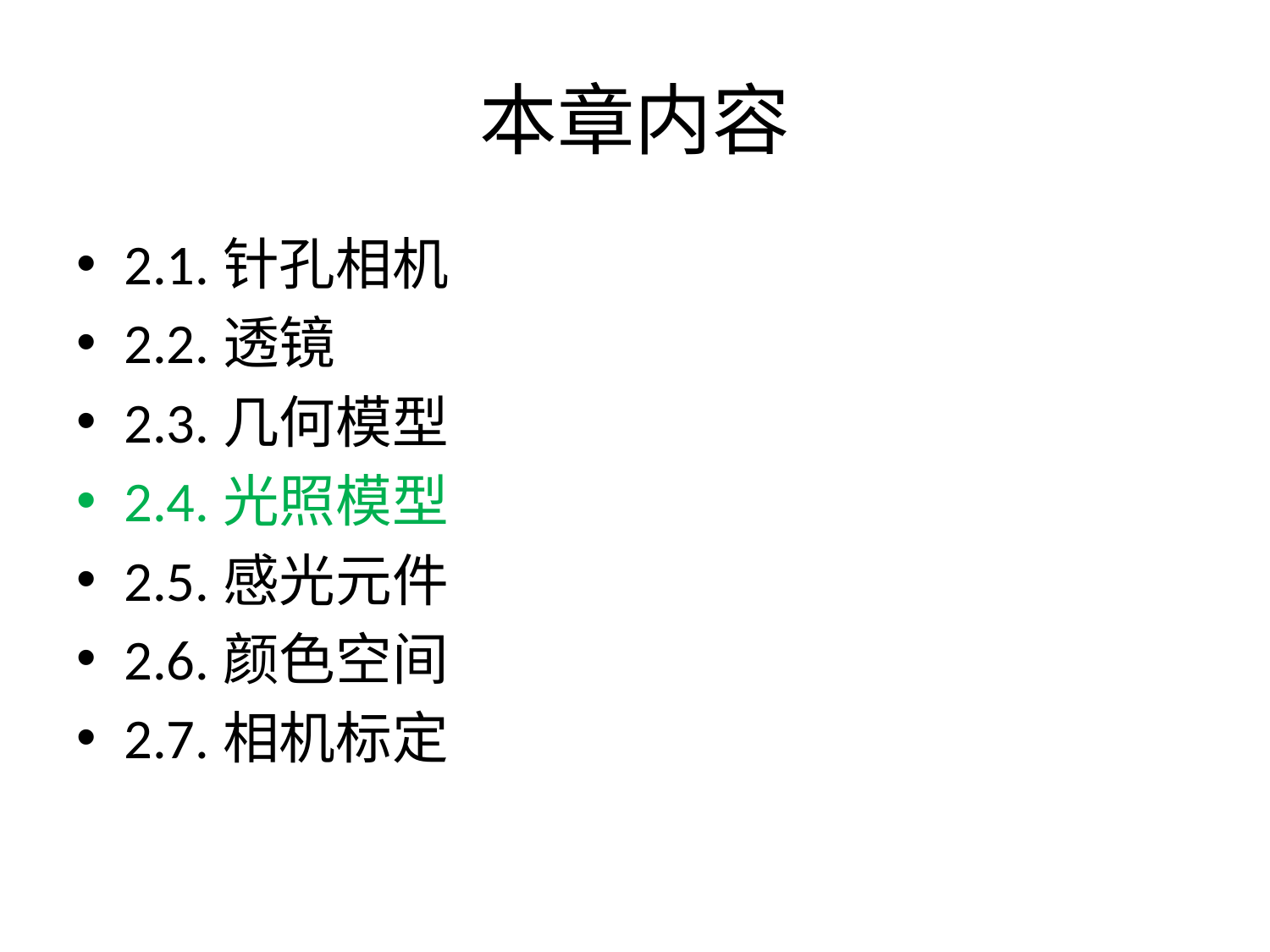

# 本章内容
2.1.针孔相机
2.2.透镜
2.3.几何模型
2.4.光照模型
2.5.感光元件
2.6.颜色空间
2.7.相机标定